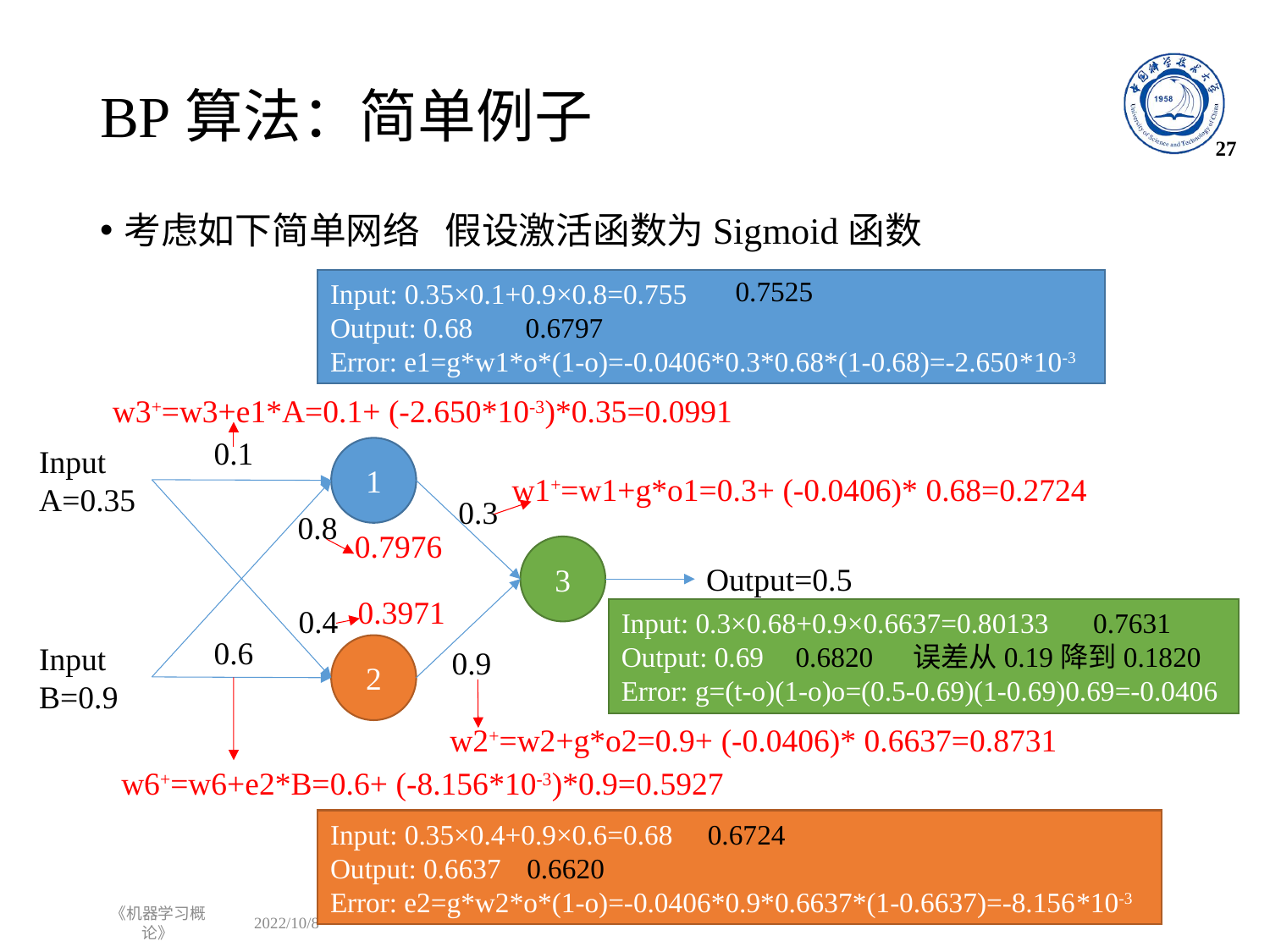

# BP算法：简单例子
27
考虑如下简单网络   假设激活函数为Sigmoid函数
0.7525
Input: 0.35×0.1+0.9×0.8=0.755
Output: 0.68
Error: e1=g*w1*o*(1-o)=-0.0406*0.3*0.68*(1-0.68)=-2.650*10-3
0.6797
w3+=w3+e1*A=0.1+ (-2.650*10-3)*0.35=0.0991
0.1
Input
A=0.35
1
w1+=w1+g*o1=0.3+ (-0.0406)* 0.68=0.2724
0.3
0.8
0.7976
3
Output=0.5
0.3971
0.4
0.7631
Input: 0.3×0.68+0.9×0.6637=0.80133
Output: 0.69
Error: g=(t-o)(1-o)o=(0.5-0.69)(1-0.69)0.69=-0.0406
0.6
Input
B=0.9
误差从0.19降到0.1820
0.6820
2
0.9
w2+=w2+g*o2=0.9+ (-0.0406)* 0.6637=0.8731
w6+=w6+e2*B=0.6+ (-8.156*10-3)*0.9=0.5927
Input: 0.35×0.4+0.9×0.6=0.68
Output: 0.6637
Error: e2=g*w2*o*(1-o)=-0.0406*0.9*0.6637*(1-0.6637)=-8.156*10-3
0.6724
0.6620
《机器学习概论》
2022/10/8